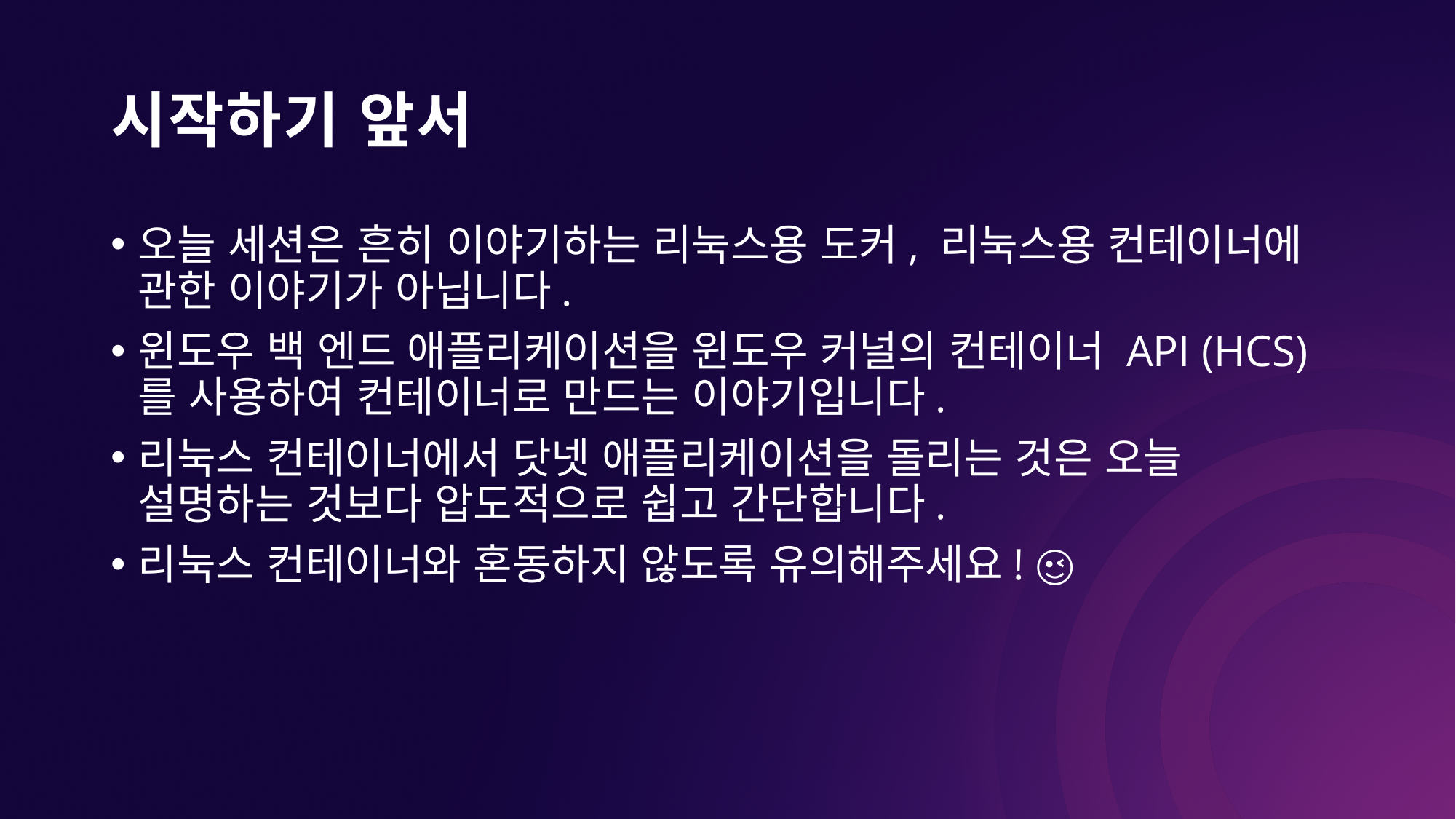

# 시작하기 앞서
오늘 세션은 흔히 이야기하는 리눅스용 도커, 리눅스용 컨테이너에 관한 이야기가 아닙니다.
윈도우 백 엔드 애플리케이션을 윈도우 커널의 컨테이너 API (HCS)를 사용하여 컨테이너로 만드는 이야기입니다.
리눅스 컨테이너에서 닷넷 애플리케이션을 돌리는 것은 오늘 설명하는 것보다 압도적으로 쉽고 간단합니다.
리눅스 컨테이너와 혼동하지 않도록 유의해주세요! 😉